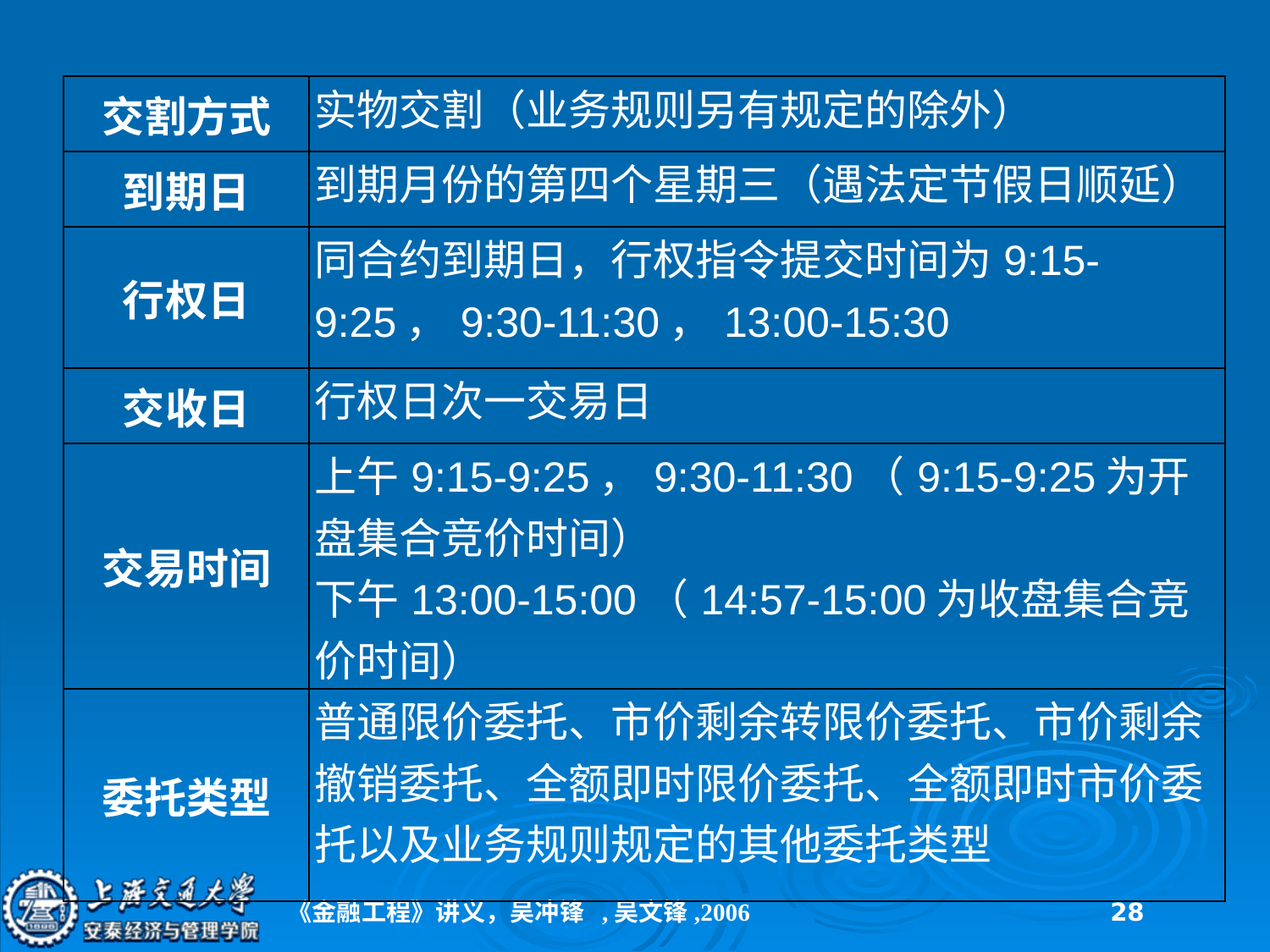

| 交割方式 | 实物交割（业务规则另有规定的除外） |
| --- | --- |
| 到期日 | 到期月份的第四个星期三（遇法定节假日顺延） |
| 行权日 | 同合约到期日，行权指令提交时间为9:15-9:25，9:30-11:30，13:00-15:30 |
| 交收日 | 行权日次一交易日 |
| 交易时间 | 上午9:15-9:25，9:30-11:30（9:15-9:25为开盘集合竞价时间） 下午13:00-15:00（14:57-15:00为收盘集合竞价时间） |
| 委托类型 | 普通限价委托、市价剩余转限价委托、市价剩余撤销委托、全额即时限价委托、全额即时市价委托以及业务规则规定的其他委托类型 |